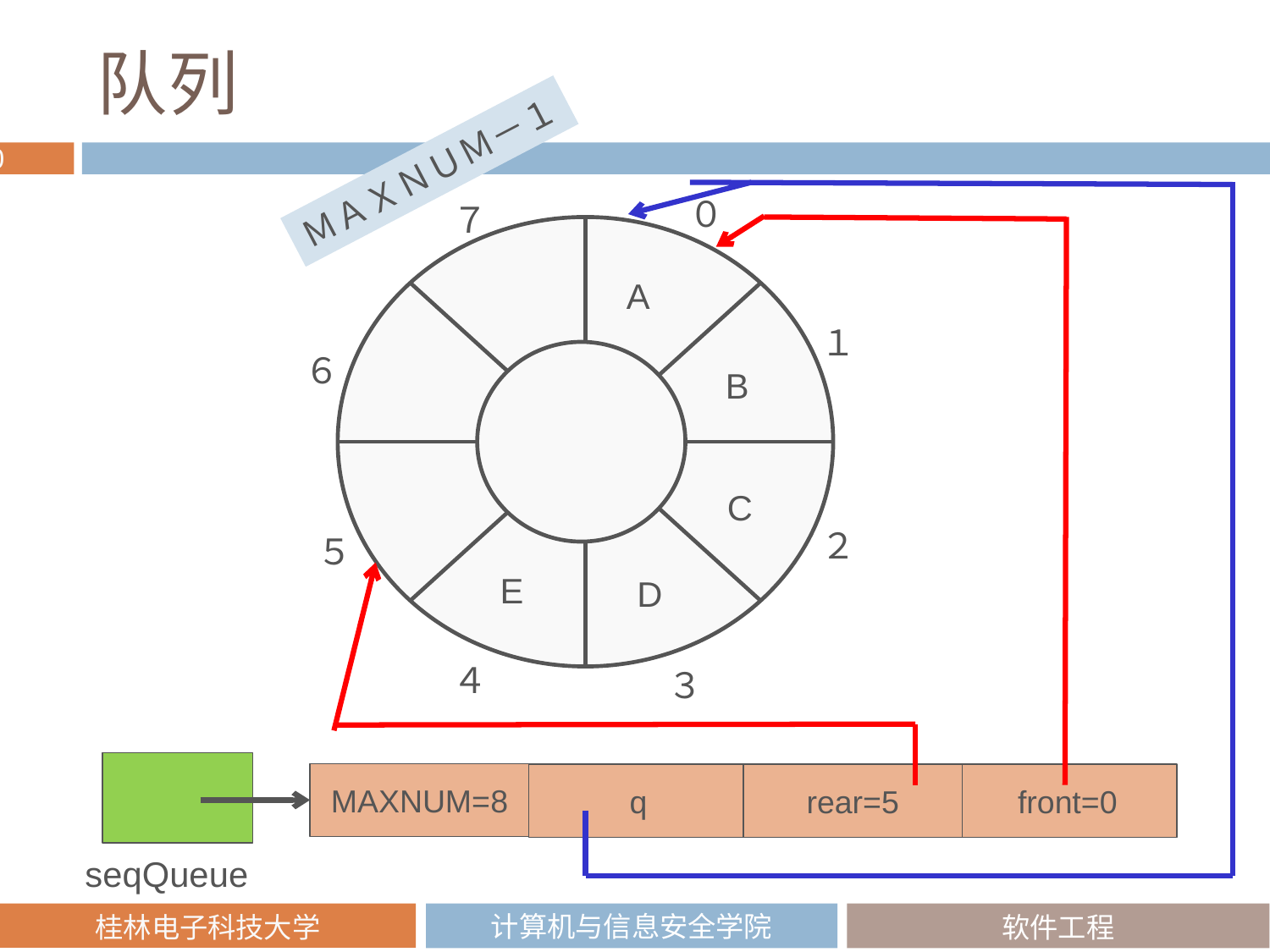

# 队列
ＭＡＸＮＵＭ－１

０
７

A
１
６

B
C
２
５
E
D
４
３

MAXNUM=8
rear=5
q
front=0
seqQueue